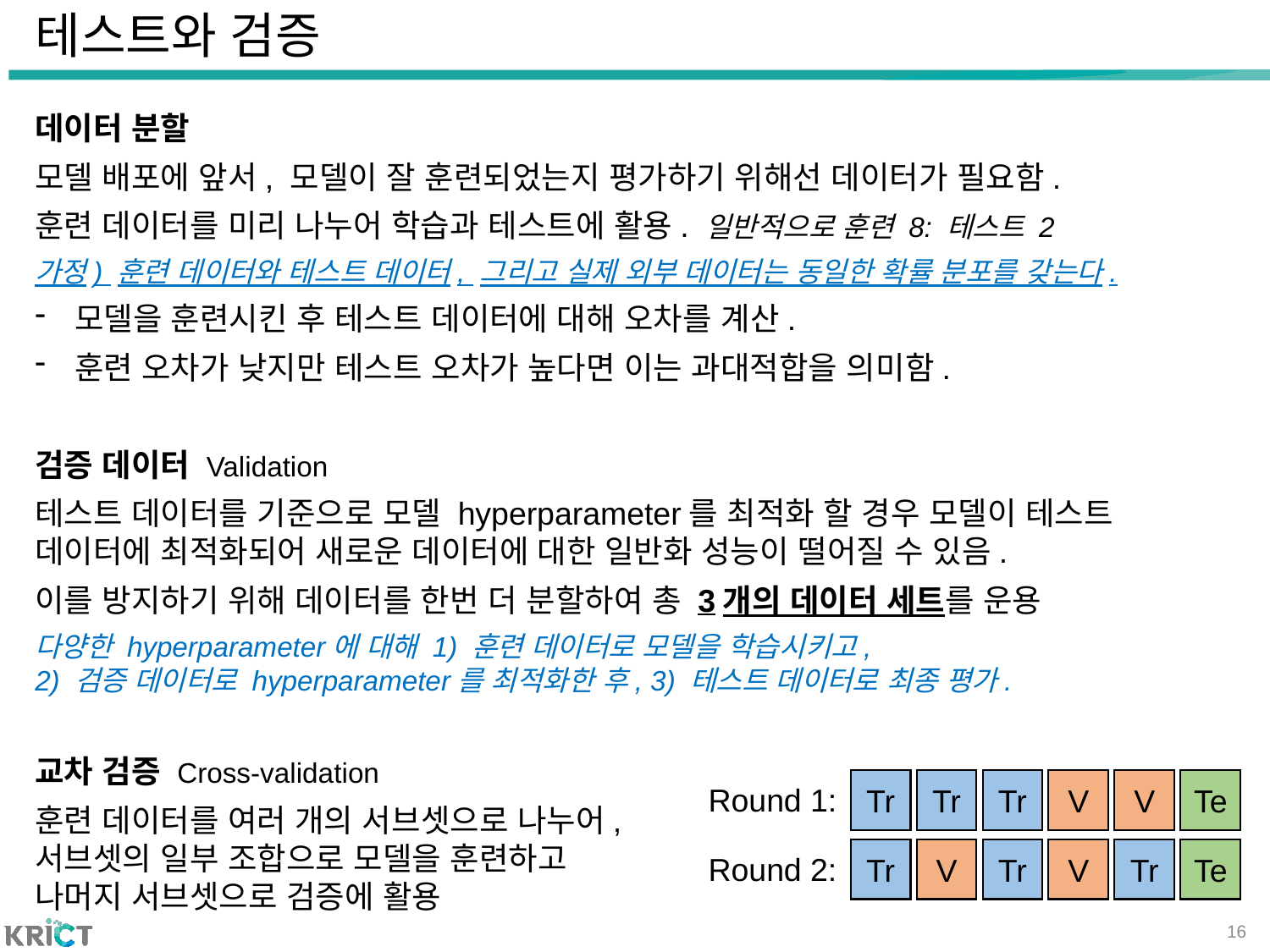

# 테스트와 검증
데이터 분할
모델 배포에 앞서, 모델이 잘 훈련되었는지 평가하기 위해선 데이터가 필요함.
훈련 데이터를 미리 나누어 학습과 테스트에 활용. 일반적으로 훈련 8: 테스트 2
가정) 훈련 데이터와 테스트 데이터, 그리고 실제 외부 데이터는 동일한 확률 분포를 갖는다.
모델을 훈련시킨 후 테스트 데이터에 대해 오차를 계산.
훈련 오차가 낮지만 테스트 오차가 높다면 이는 과대적합을 의미함.

검증 데이터 Validation
테스트 데이터를 기준으로 모델 hyperparameter를 최적화 할 경우 모델이 테스트 데이터에 최적화되어 새로운 데이터에 대한 일반화 성능이 떨어질 수 있음.
이를 방지하기 위해 데이터를 한번 더 분할하여 총 3개의 데이터 세트를 운용
다양한 hyperparameter에 대해 1) 훈련 데이터로 모델을 학습시키고,
2) 검증 데이터로 hyperparameter를 최적화한 후, 3) 테스트 데이터로 최종 평가.

교차 검증 Cross-validation
훈련 데이터를 여러 개의 서브셋으로 나누어,
서브셋의 일부 조합으로 모델을 훈련하고
나머지 서브셋으로 검증에 활용
Tr
Tr
Tr
V
V
Te
Round 1:
Tr
V
Tr
V
Tr
Te
Round 2:
16